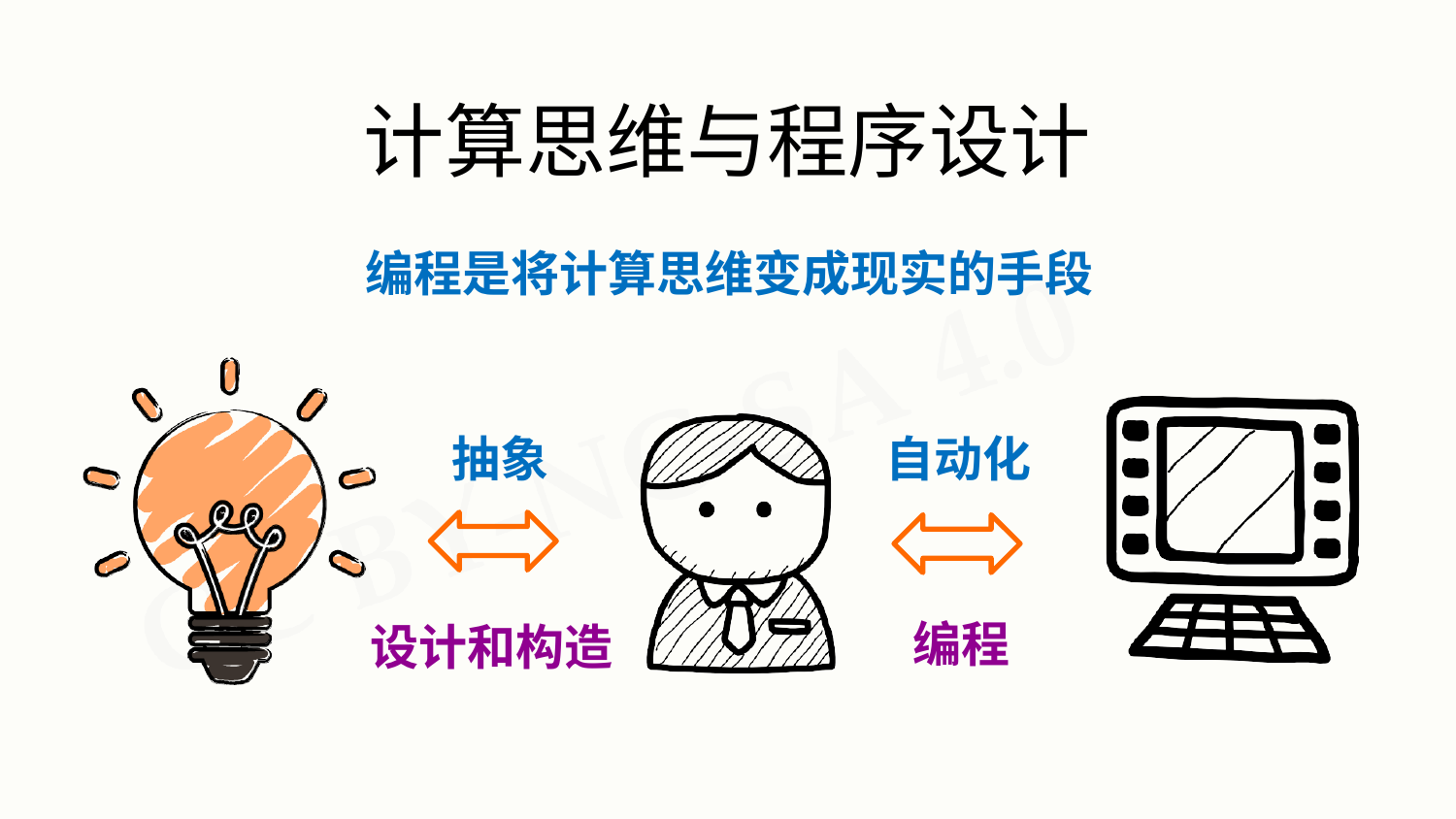

# 计算思维与程序设计
编程是将计算思维变成现实的手段

抽象
自动化

编程
设计和构造